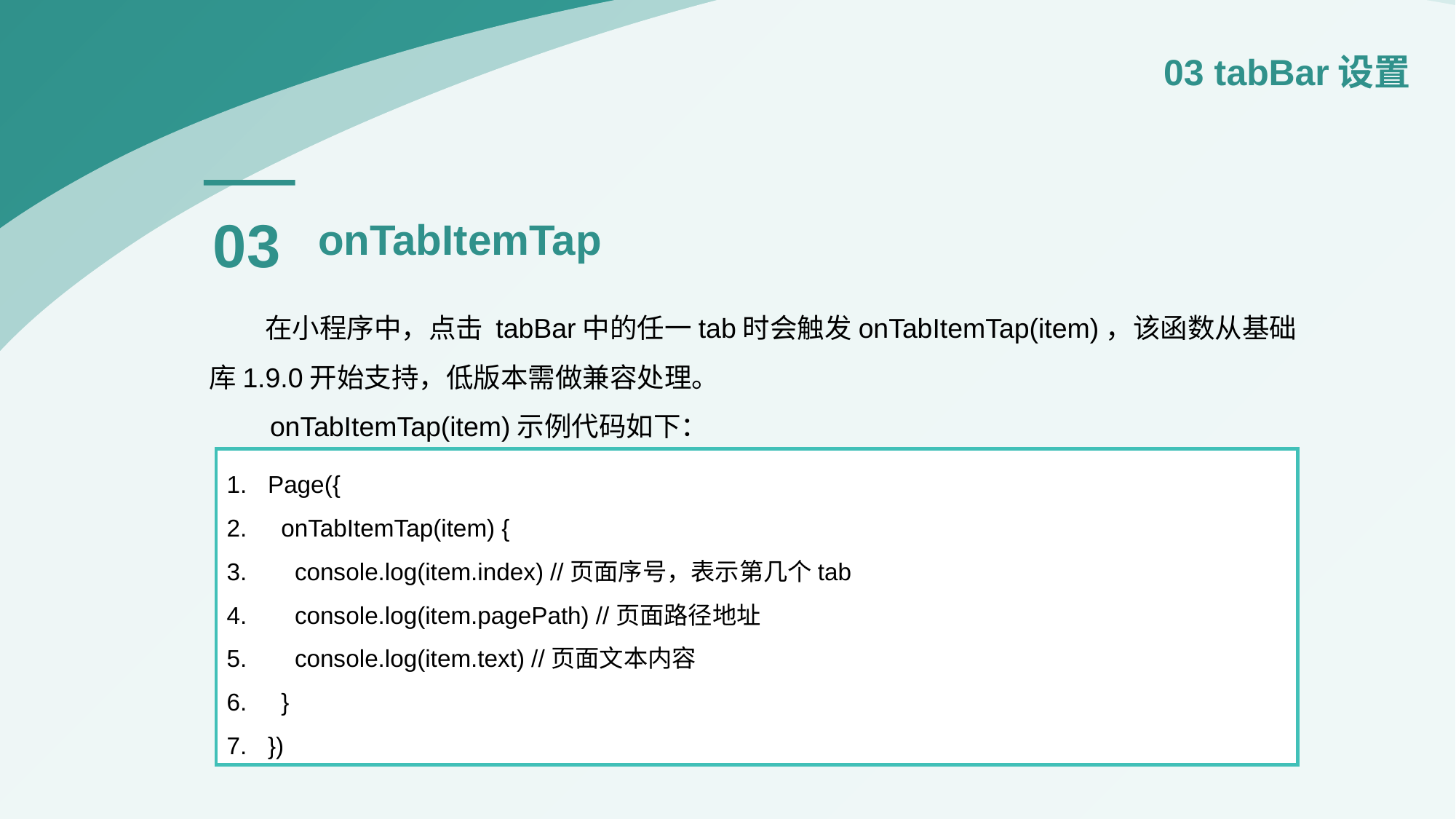

03 tabBar设置
03

onTabItemTap
        在小程序中，点击 tabBar中的任一tab时会触发onTabItemTap(item)，该函数从基础库1.9.0开始支持，低版本需做兼容处理。
        onTabItemTap(item)示例代码如下：

Page({
  onTabItemTap(item) {
    console.log(item.index) //页面序号，表示第几个tab
    console.log(item.pagePath) //页面路径地址
    console.log(item.text) //页面文本内容
  }
})